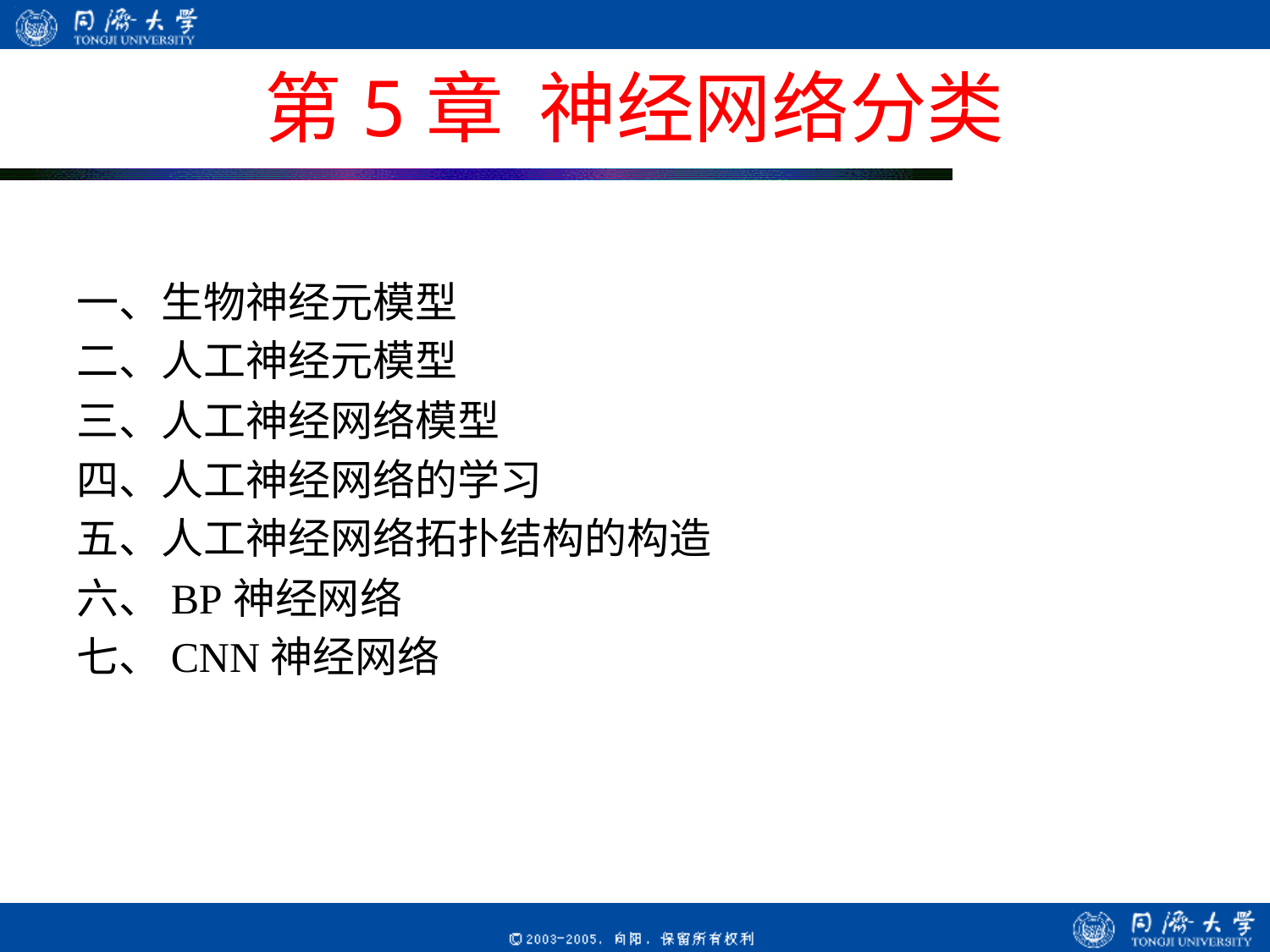

# 第5章  神经网络分类

一、生物神经元模型
二、人工神经元模型
三、人工神经网络模型
四、人工神经网络的学习
五、人工神经网络拓扑结构的构造
六、BP神经网络
七、CNN神经网络